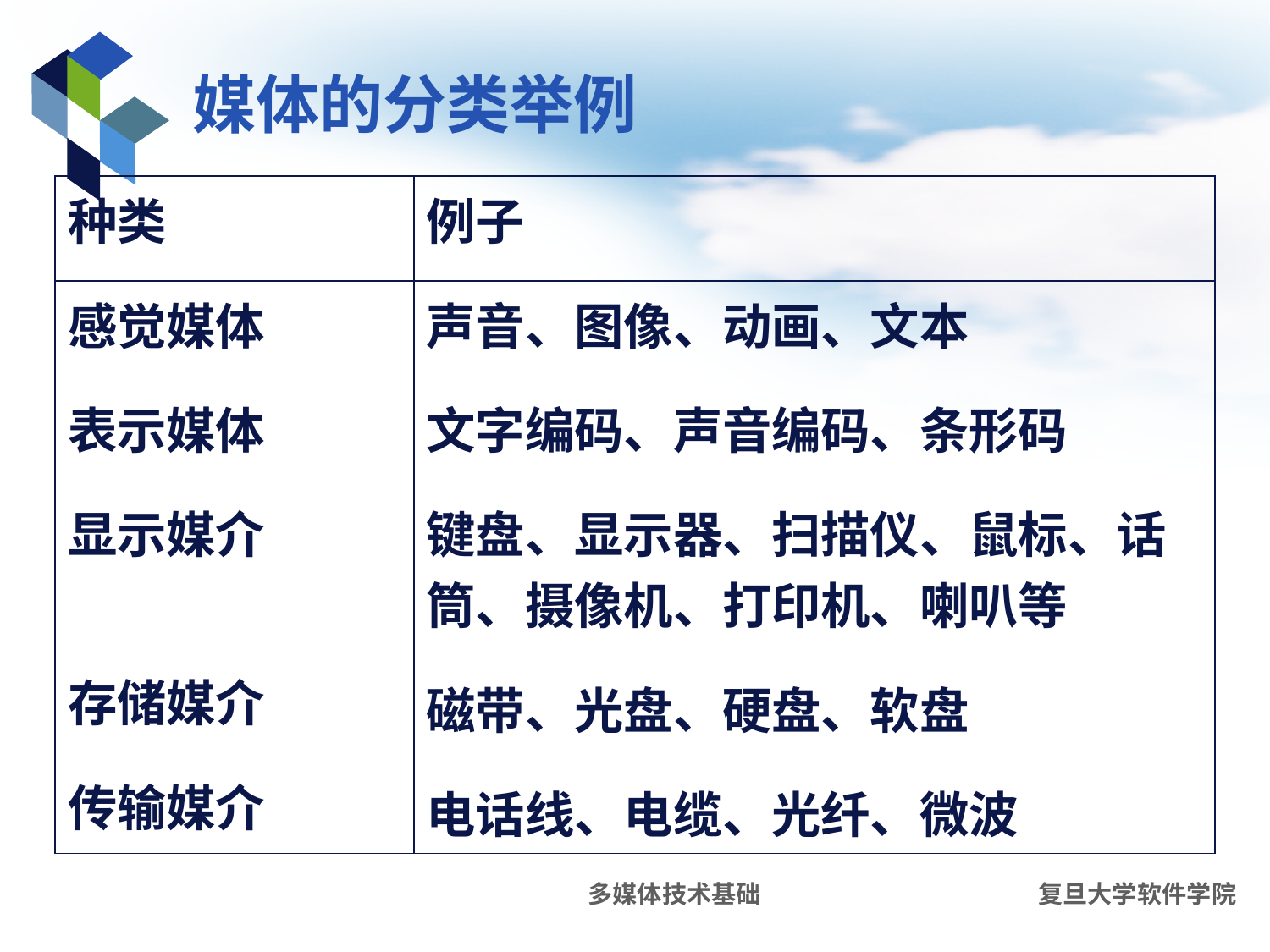

# 媒体的分类举例
| 种类 | 例子 |
| --- | --- |
| 感觉媒体 表示媒体 显示媒介 存储媒介 传输媒介 | 声音、图像、动画、文本 文字编码、声音编码、条形码 键盘、显示器、扫描仪、鼠标、话筒、摄像机、打印机、喇叭等 磁带、光盘、硬盘、软盘 电话线、电缆、光纤、微波 |
多媒体技术基础